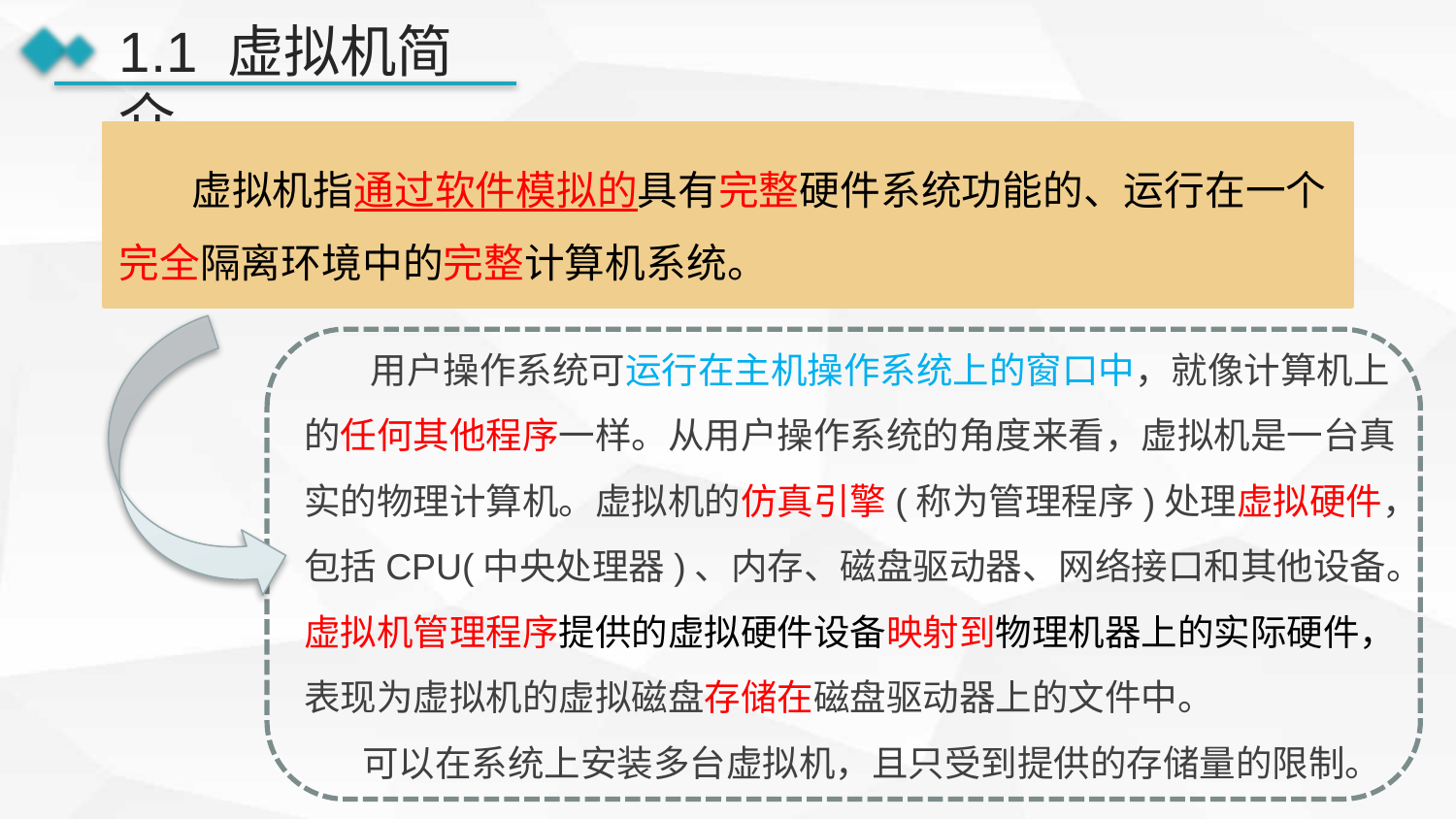

1.1 虚拟机简介

       虚拟机指通过软件模拟的具有完整硬件系统功能的、运行在一个完全隔离环境中的完整计算机系统。
       用户操作系统可运行在主机操作系统上的窗口中，就像计算机上的任何其他程序一样。从用户操作系统的角度来看，虚拟机是一台真实的物理计算机。虚拟机的仿真引擎(称为管理程序)处理虚拟硬件，包括CPU(中央处理器)、内存、磁盘驱动器、网络接口和其他设备。虚拟机管理程序提供的虚拟硬件设备映射到物理机器上的实际硬件，表现为虚拟机的虚拟磁盘存储在磁盘驱动器上的文件中。
      可以在系统上安装多台虚拟机，且只受到提供的存储量的限制。